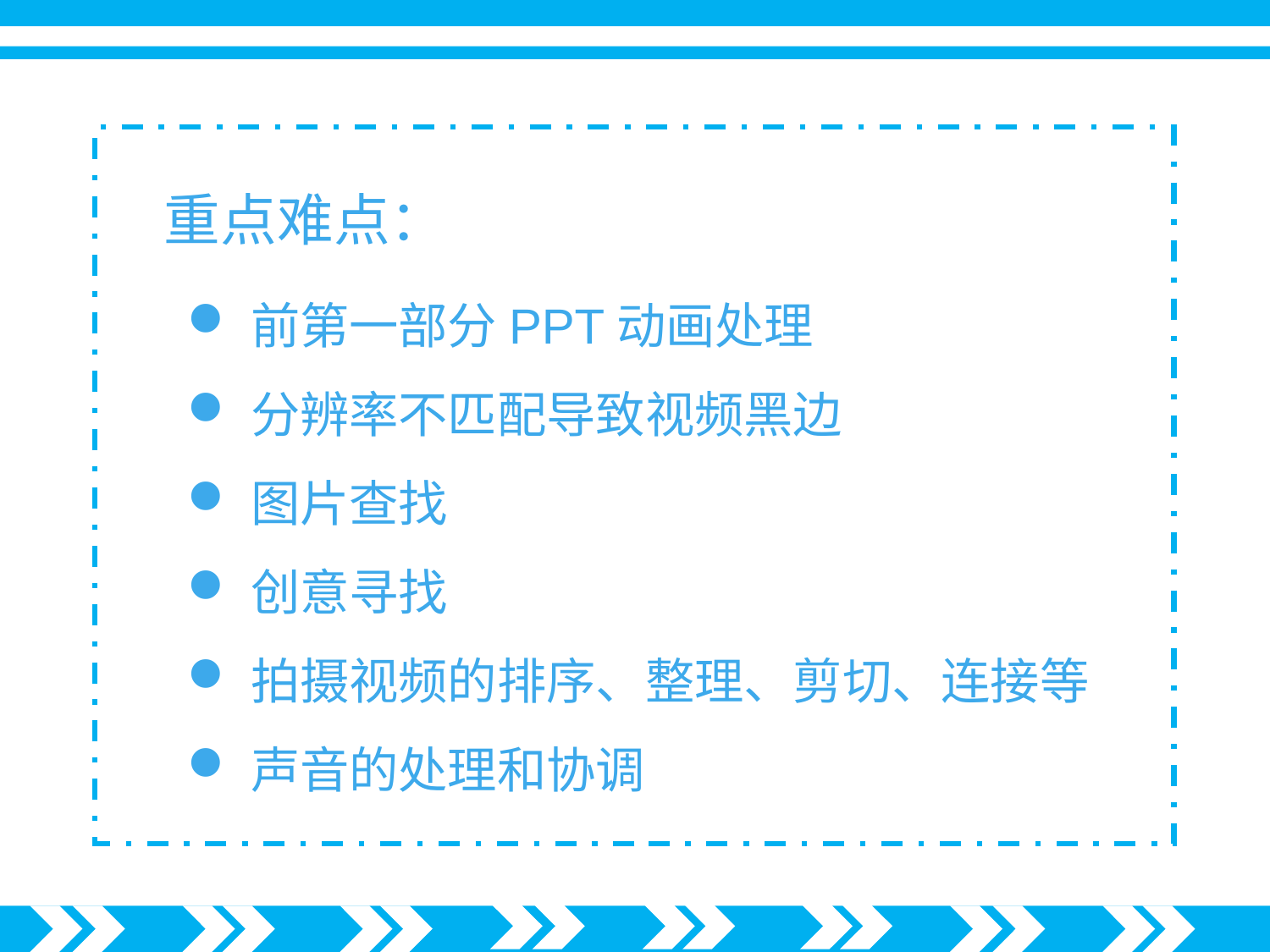

重点难点：
前第一部分PPT动画处理
分辨率不匹配导致视频黑边
图片查找
创意寻找
拍摄视频的排序、整理、剪切、连接等
声音的处理和协调